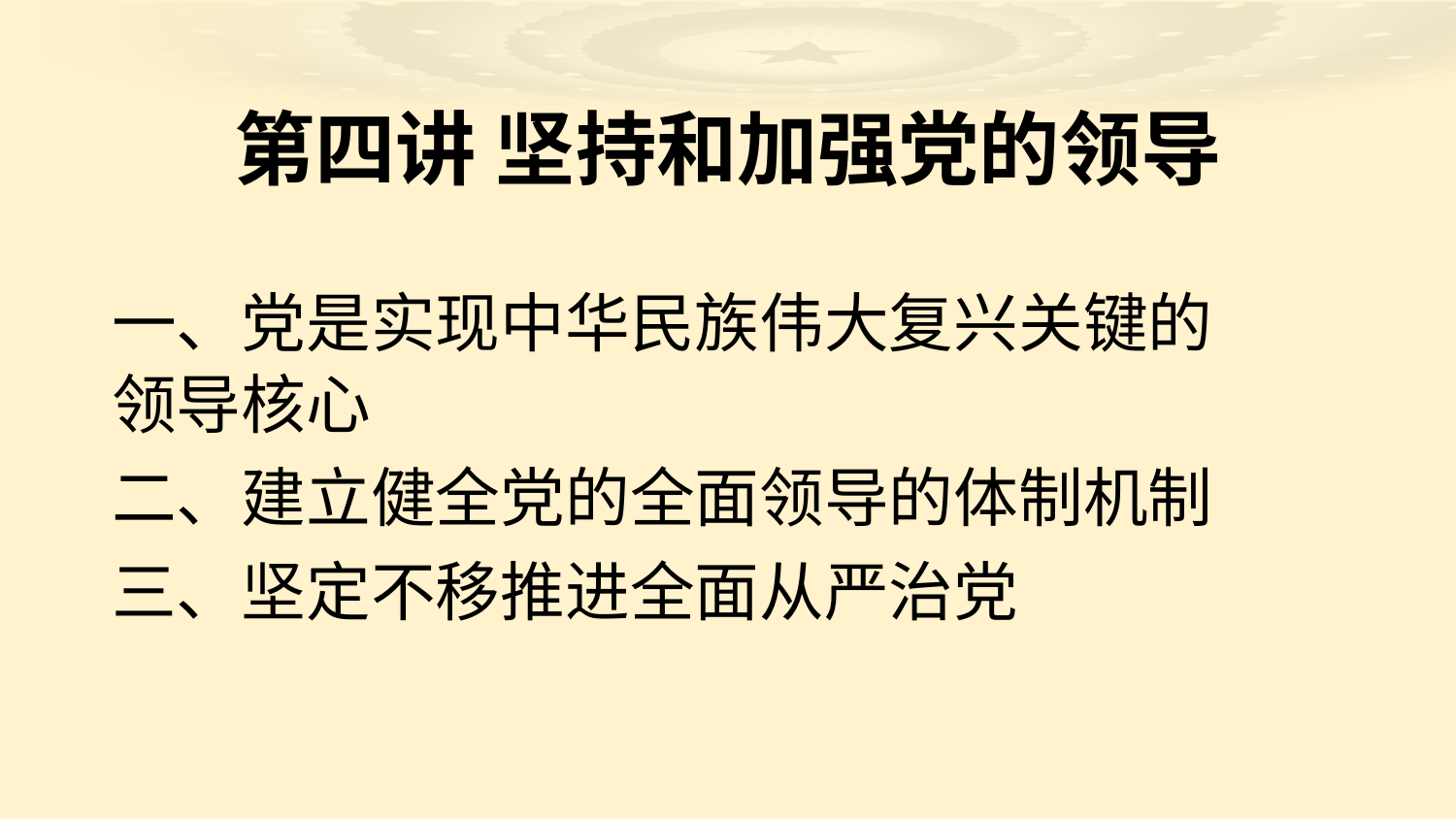

第四讲 坚持和加强党的领导
一、党是实现中华民族伟大复兴关键的领导核心
二、建立健全党的全面领导的体制机制
三、坚定不移推进全面从严治党